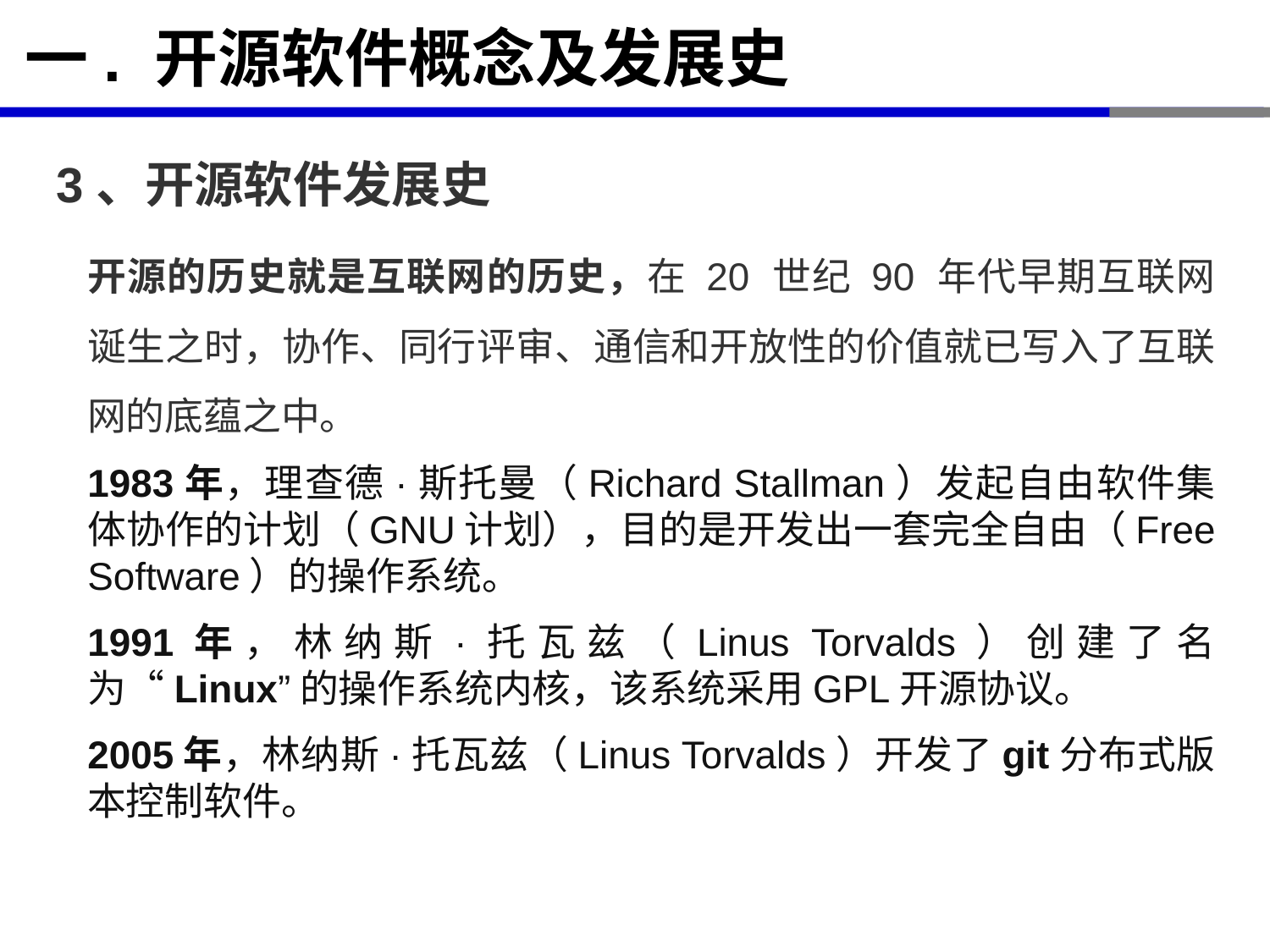

# 一. 开源软件概念及发展史
3、开源软件发展史
开源的历史就是互联网的历史，在 20 世纪 90 年代早期互联网诞生之时，协作、同行评审、通信和开放性的价值就已写入了互联网的底蕴之中。
1983年，理查德·斯托曼（Richard Stallman）发起自由软件集体协作的计划（GNU计划），目的是开发出一套完全自由（Free Software）的操作系统。
1991年，林纳斯·托瓦兹（Linus Torvalds）创建了名为“Linux”的操作系统内核，该系统采用GPL开源协议。
2005年，林纳斯·托瓦兹（Linus Torvalds）开发了git分布式版本控制软件。